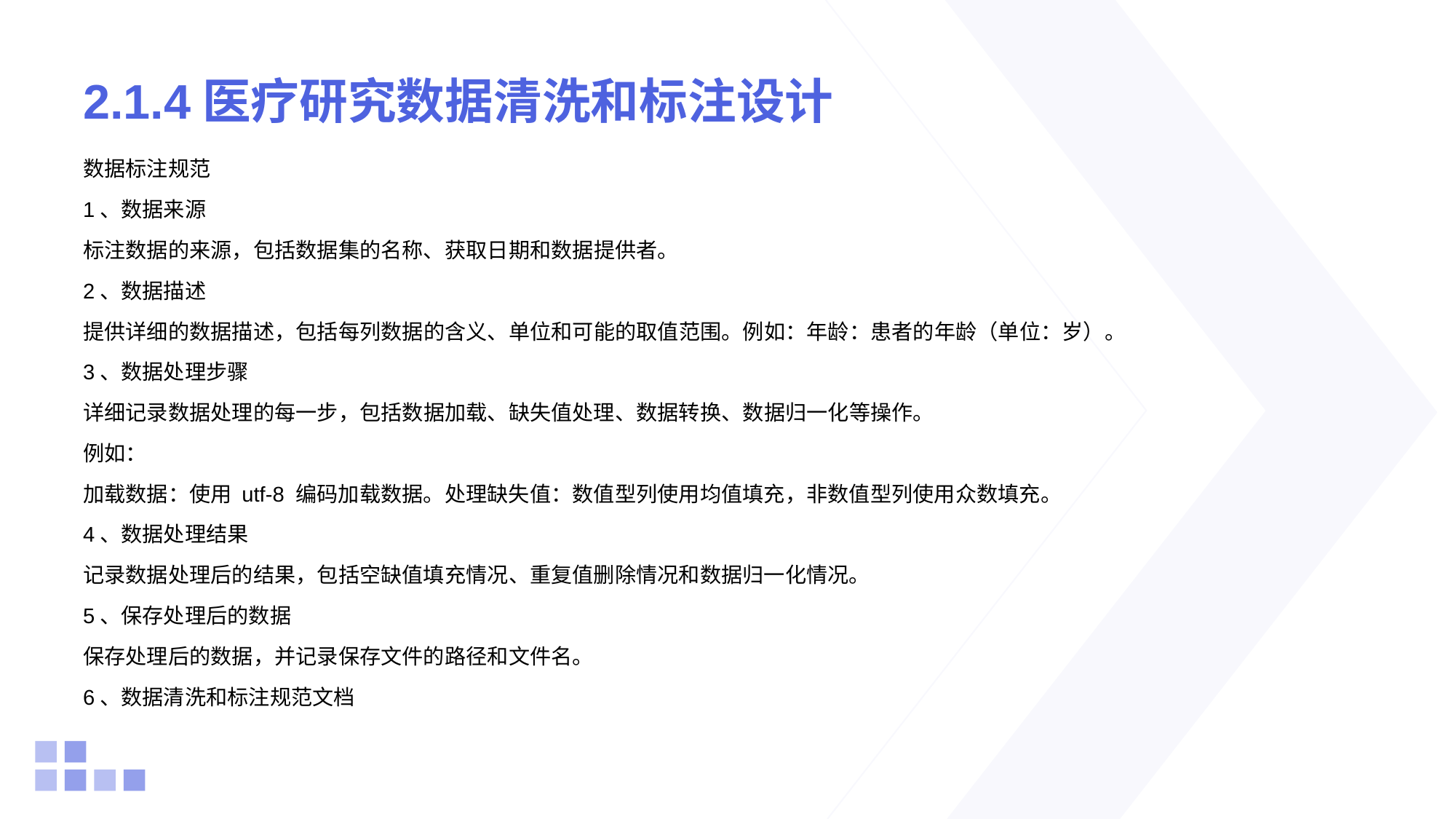

# 2.1.4医疗研究数据清洗和标注设计
数据标注规范
1、数据来源
标注数据的来源，包括数据集的名称、获取日期和数据提供者。
2、数据描述
提供详细的数据描述，包括每列数据的含义、单位和可能的取值范围。例如：年龄：患者的年龄（单位：岁）。
3、数据处理步骤
详细记录数据处理的每一步，包括数据加载、缺失值处理、数据转换、数据归一化等操作。
例如：
加载数据：使用 utf-8 编码加载数据。处理缺失值：数值型列使用均值填充，非数值型列使用众数填充。
4、数据处理结果
记录数据处理后的结果，包括空缺值填充情况、重复值删除情况和数据归一化情况。
5、保存处理后的数据
保存处理后的数据，并记录保存文件的路径和文件名。
6、数据清洗和标注规范文档